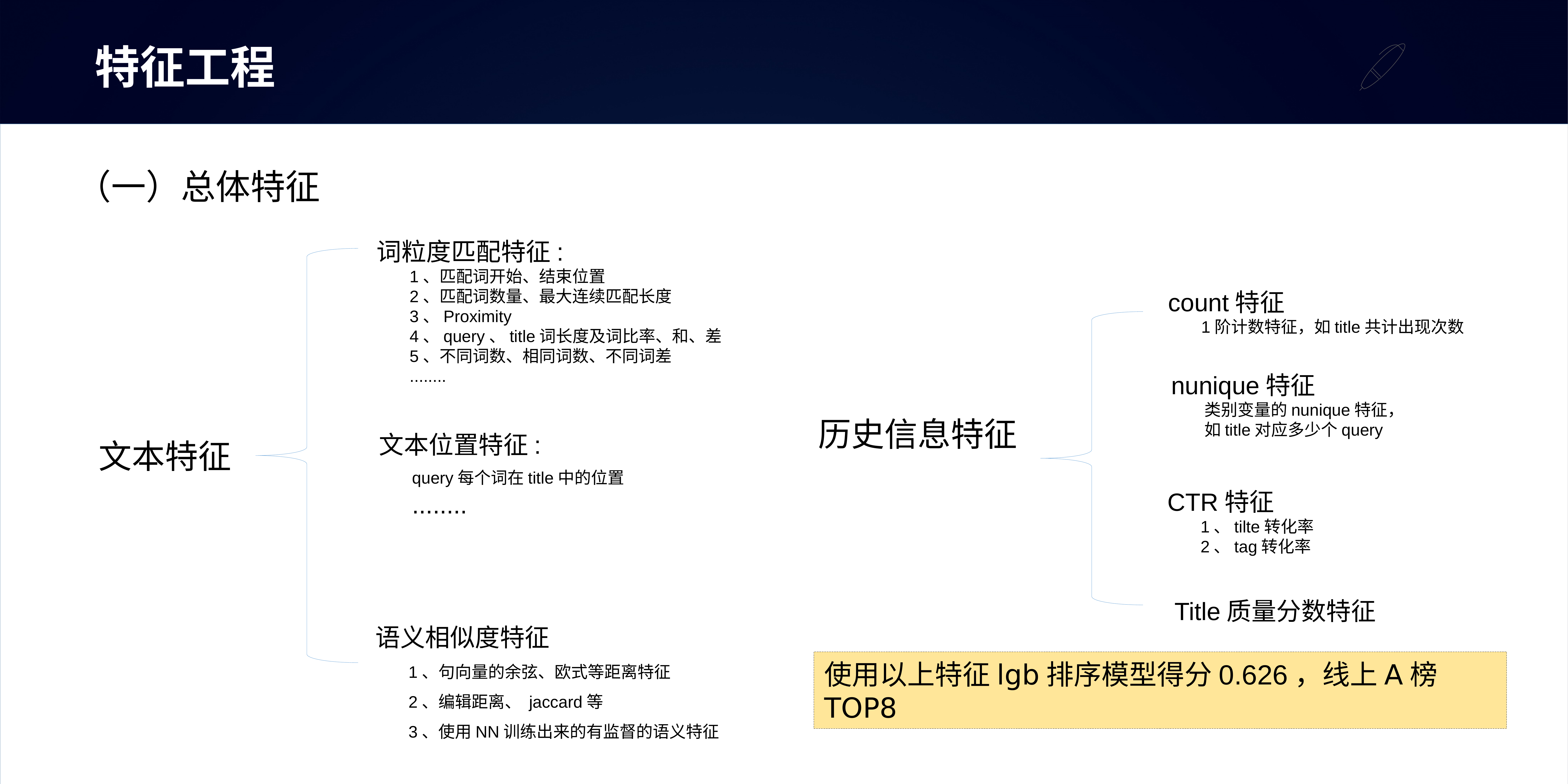

特征工程

（一）总体特征
词粒度匹配特征:
	1、匹配词开始、结束位置
	2、匹配词数量、最大连续匹配长度
	3、Proximity
	4、query、title词长度及词比率、和、差
	5、不同词数、相同词数、不同词差
	........

count特征
	1阶计数特征，如title共计出现次数

nunique特征
	类别变量的nunique特征，
	如title对应多少个query
历史信息特征
文本位置特征:
	query每个词在title中的位置
	........
文本特征
CTR特征
	1、tilte转化率
	2、tag转化率
Title质量分数特征
语义相似度特征
	1、句向量的余弦、欧式等距离特征
	2、编辑距离、 jaccard等
	3、使用NN训练出来的有监督的语义特征
使用以上特征lgb排序模型得分0.626，线上A榜TOP8